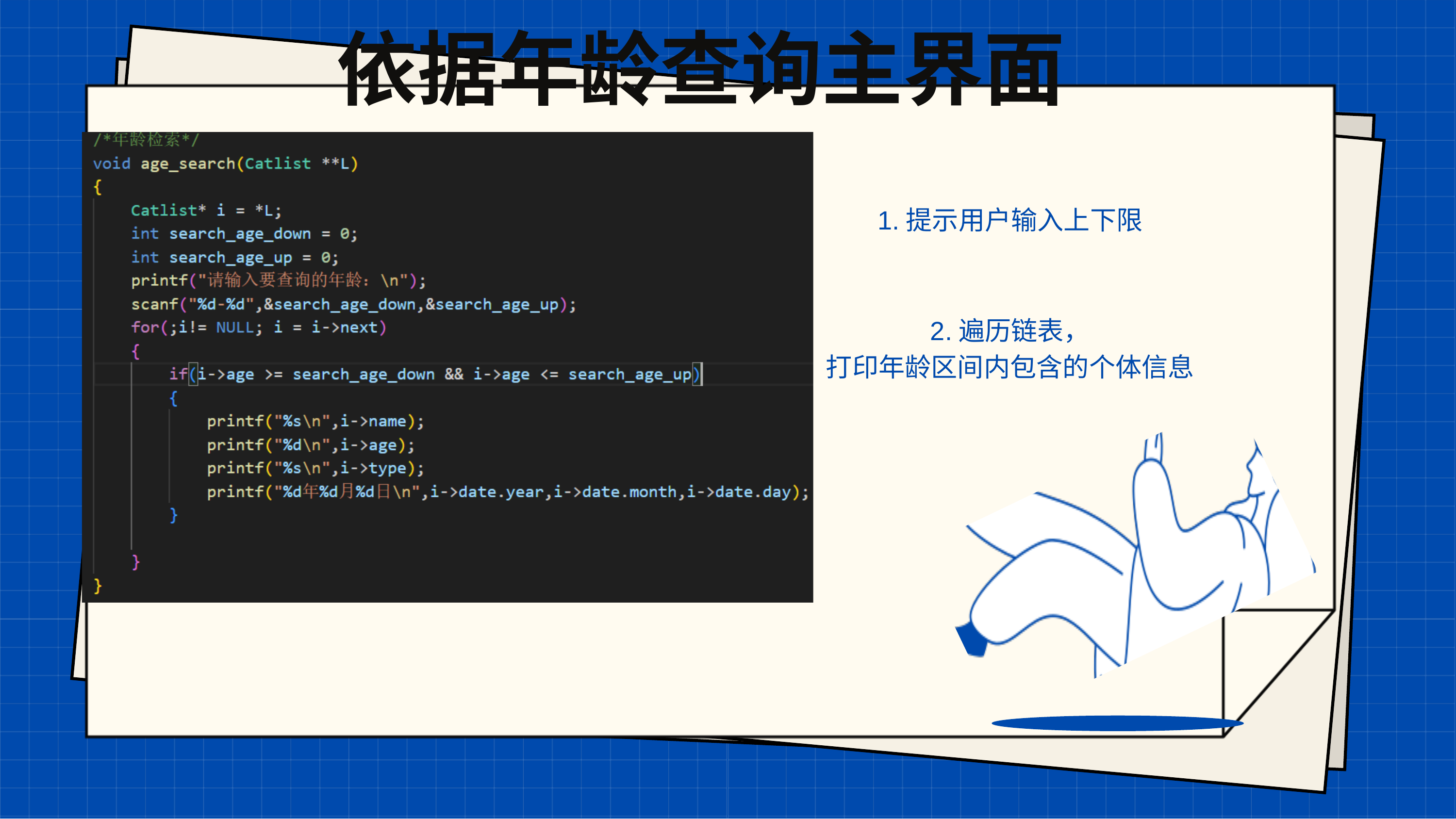

依据年龄查询主界面

1.提示用户输入上下限

2.遍历链表，
打印年龄区间内包含的个体信息